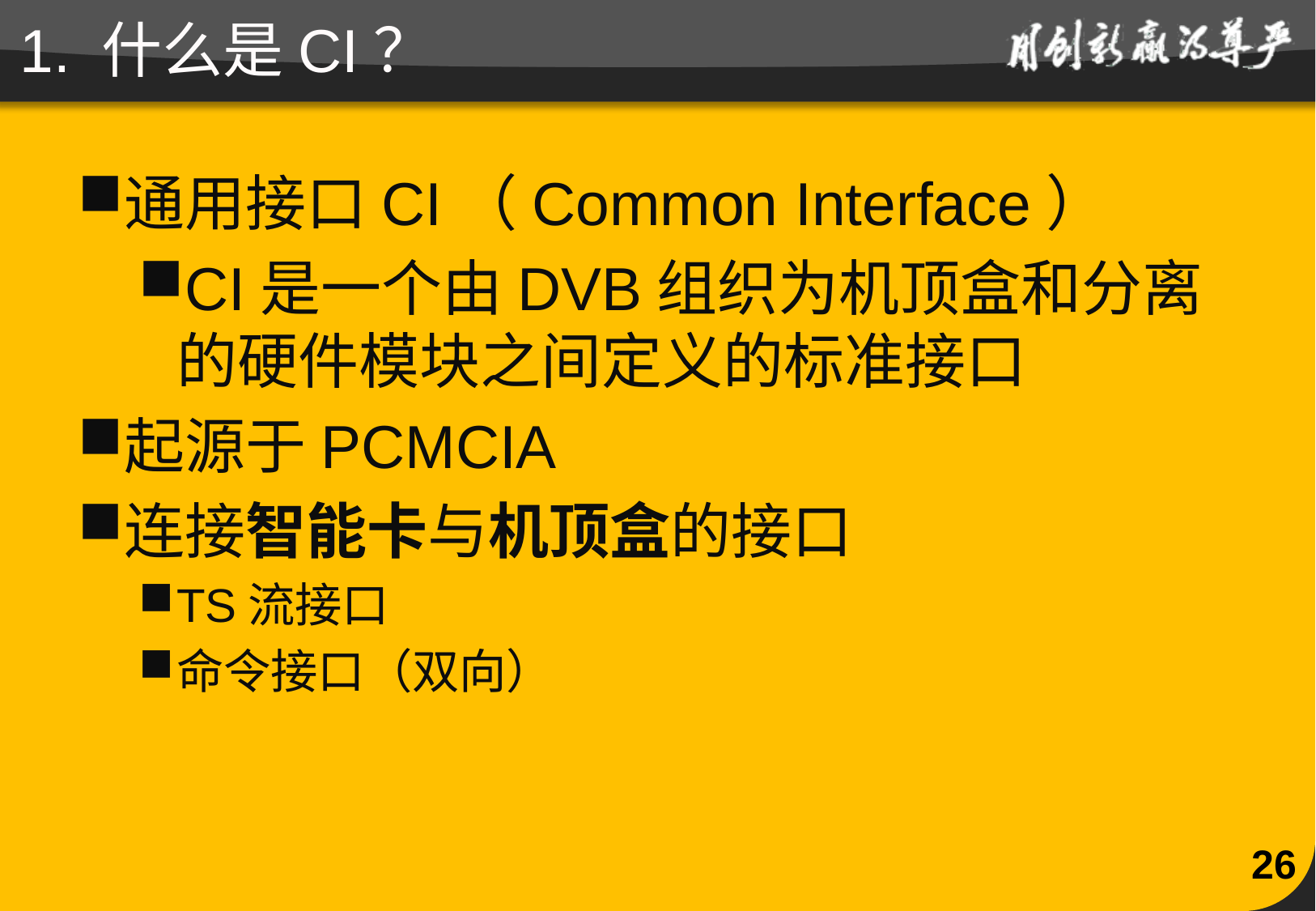

# 1. 什么是CI？
通用接口CI（Common Interface）
CI是一个由DVB组织为机顶盒和分离的硬件模块之间定义的标准接口
起源于PCMCIA
连接智能卡与机顶盒的接口
TS流接口
命令接口（双向）

26